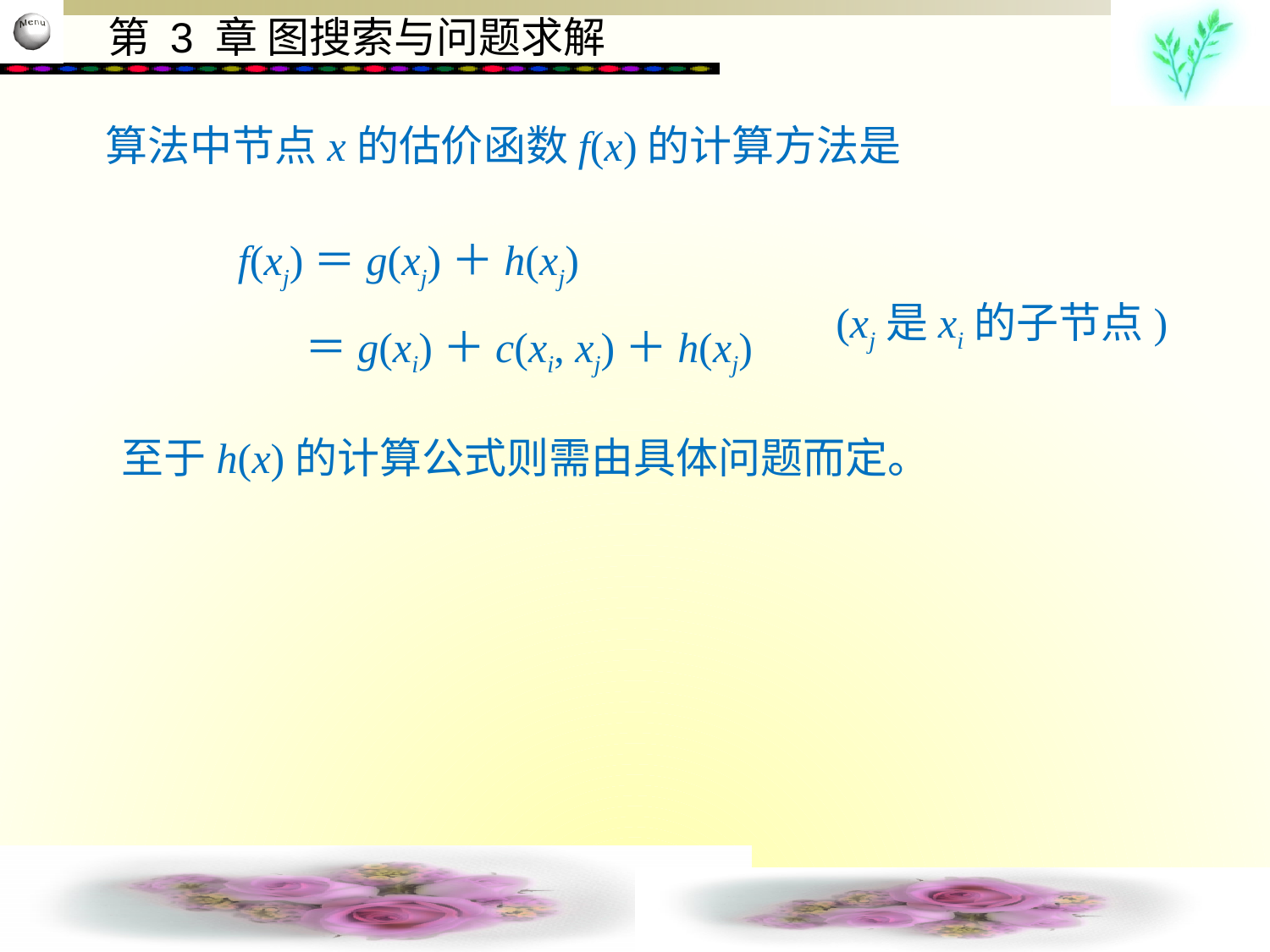

算法中节点x的估价函数f(x)的计算方法是
f(xj)＝g(xj)＋h(xj)
      ＝g(xi)＋c(xi, xj)＋h(xj)
      (xj是xi的子节点)
至于h(x)的计算公式则需由具体问题而定。